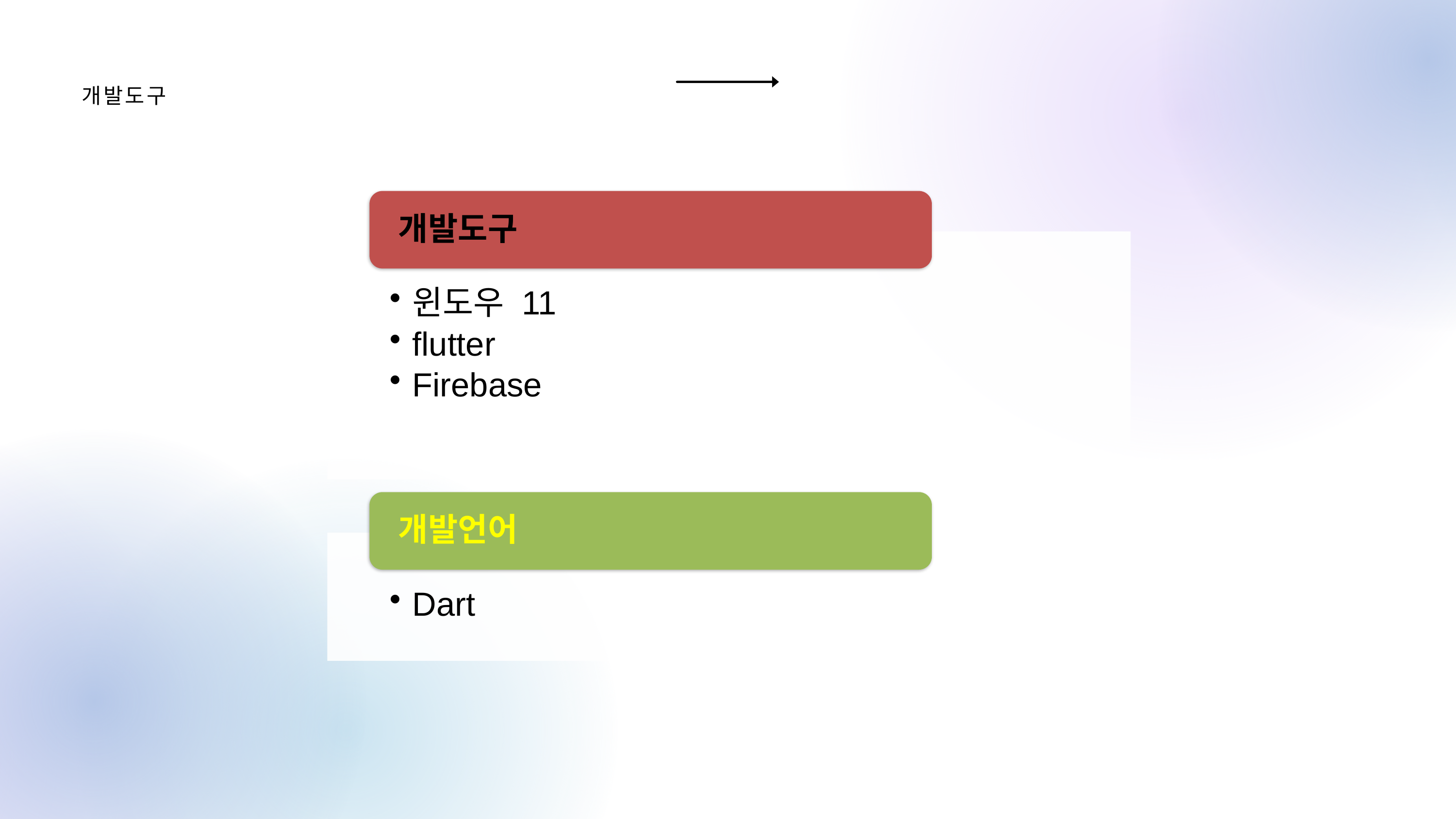

개발도구

윈도우 11
flutter
Firebase
개발도구
Dart
개발언어